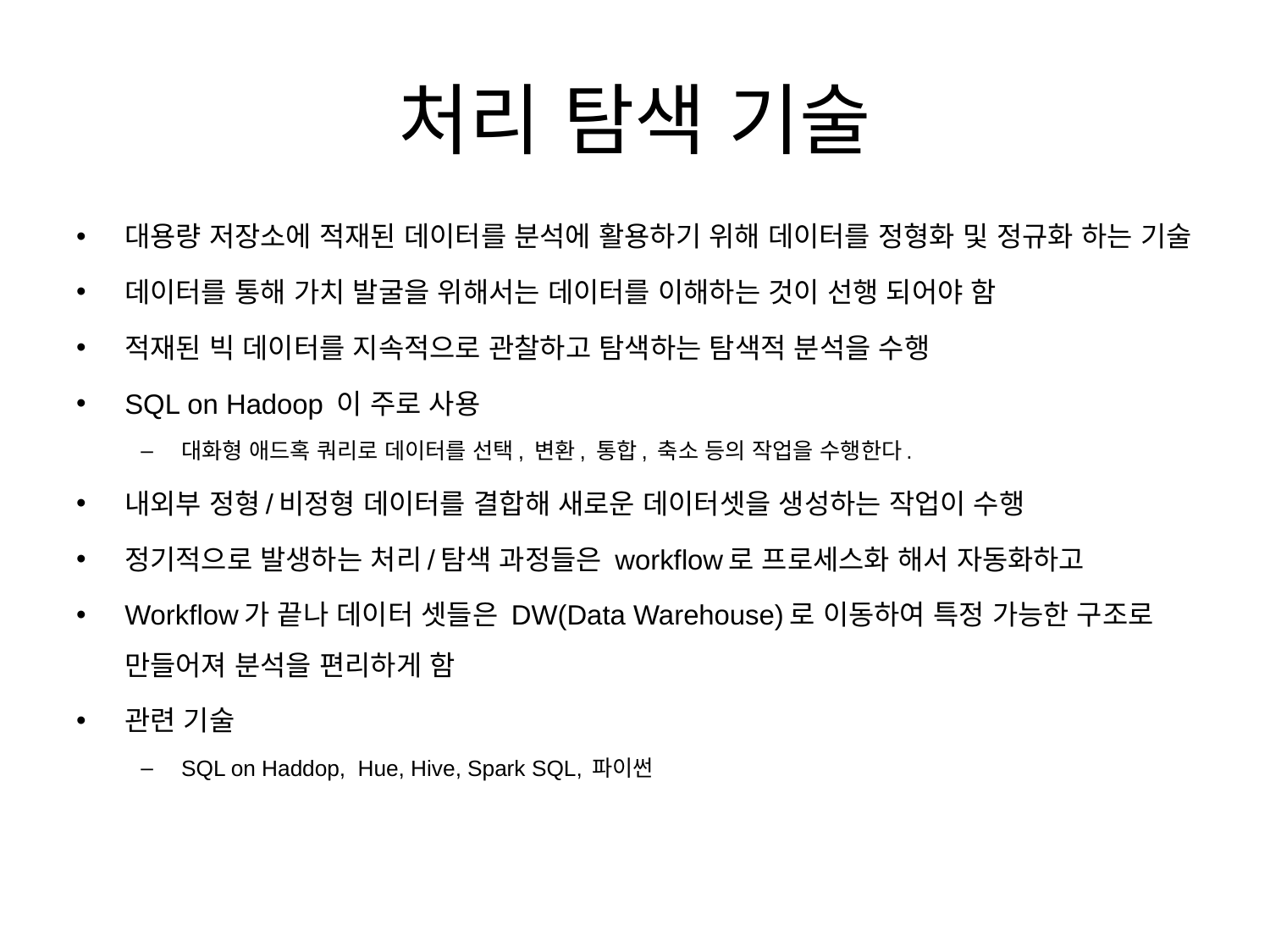

# 처리 탐색 기술
대용량 저장소에 적재된 데이터를 분석에 활용하기 위해 데이터를 정형화 및 정규화 하는 기술
데이터를 통해 가치 발굴을 위해서는 데이터를 이해하는 것이 선행 되어야 함
적재된 빅 데이터를 지속적으로 관찰하고 탐색하는 탐색적 분석을 수행
SQL on Hadoop 이 주로 사용
대화형 애드혹 쿼리로 데이터를 선택, 변환, 통합, 축소 등의 작업을 수행한다.
내외부 정형/비정형 데이터를 결합해 새로운 데이터셋을 생성하는 작업이 수행
정기적으로 발생하는 처리/탐색 과정들은 workflow로 프로세스화 해서 자동화하고
Workflow가 끝나 데이터 셋들은 DW(Data Warehouse)로 이동하여 특정 가능한 구조로 만들어져 분석을 편리하게 함
관련 기술
SQL on Haddop,  Hue, Hive, Spark SQL, 파이썬